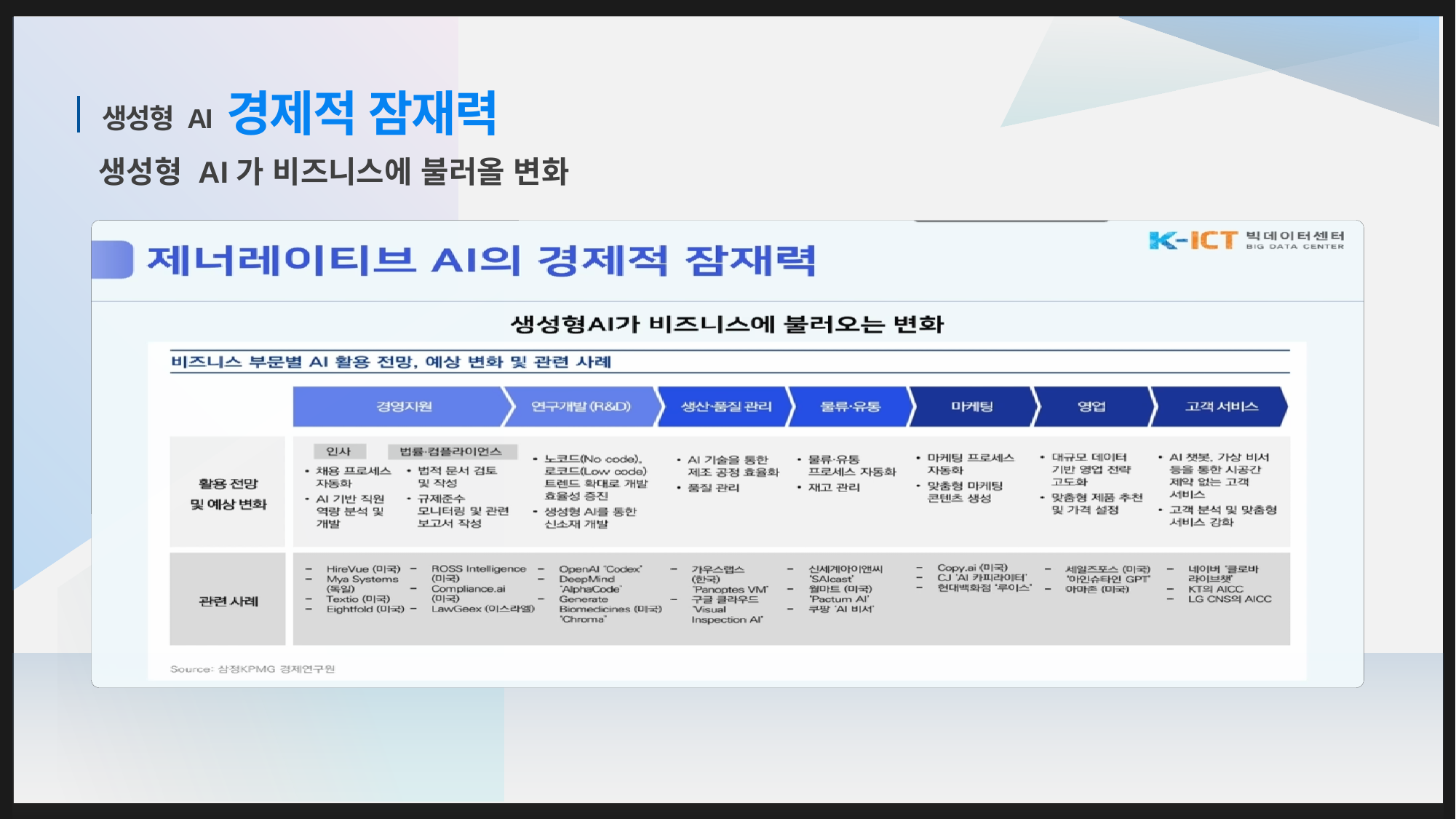

경제적 잠재력
# 생성형 AI
생성형 AI가 비즈니스에 불러올 변화